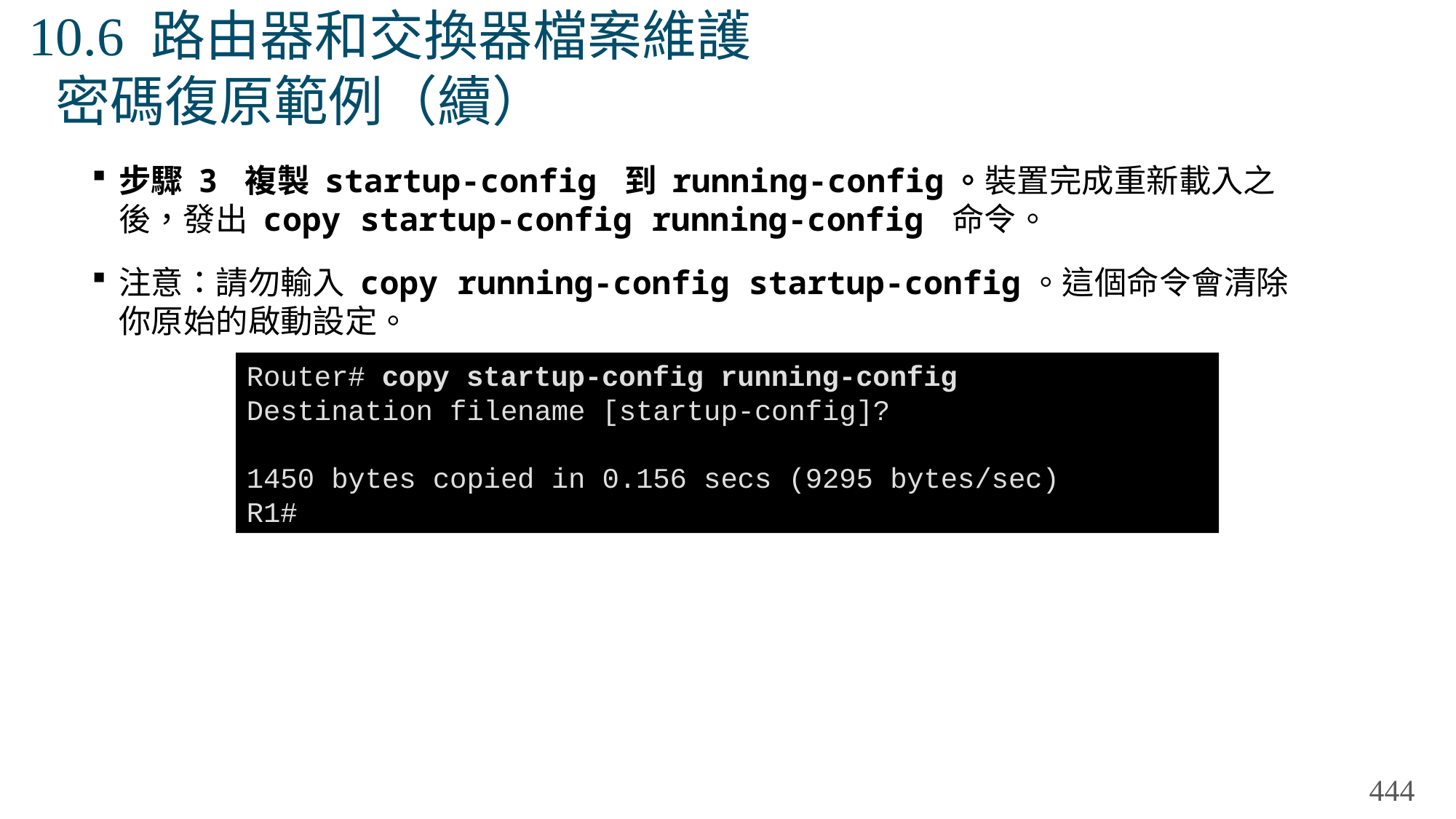

# 10.6 路由器和交換器檔案維護 密碼復原範例（續）
步驟 3 複製 startup-config 到 running-config。裝置完成重新載入之後，發出 copy startup-config running-config 命令。
注意：請勿輸入 copy running-config startup-config。這個命令會清除你原始的啟動設定。
Router# copy startup-config running-config
Destination filename [startup-config]?

1450 bytes copied in 0.156 secs (9295 bytes/sec)
R1#
444